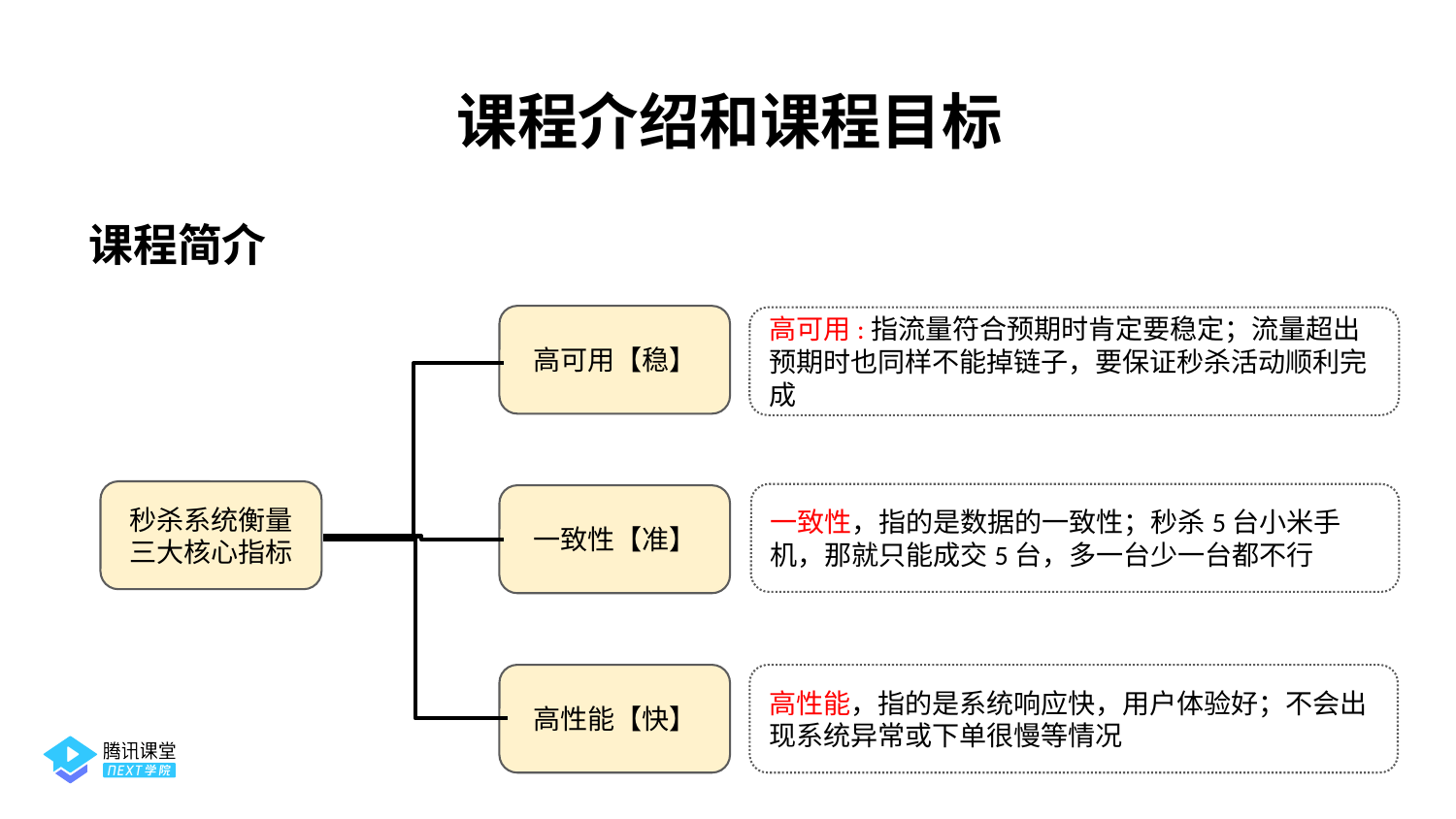

课程介绍和课程目标

课程简介

高可用【稳】
高可用:指流量符合预期时肯定要稳定；流量超出预期时也同样不能掉链子，要保证秒杀活动顺利完成
秒杀系统衡量
三大核心指标
一致性，指的是数据的一致性；秒杀5台小米手机，那就只能成交5台，多一台少一台都不行
一致性【准】
高性能【快】
高性能，指的是系统响应快，用户体验好；不会出现系统异常或下单很慢等情况